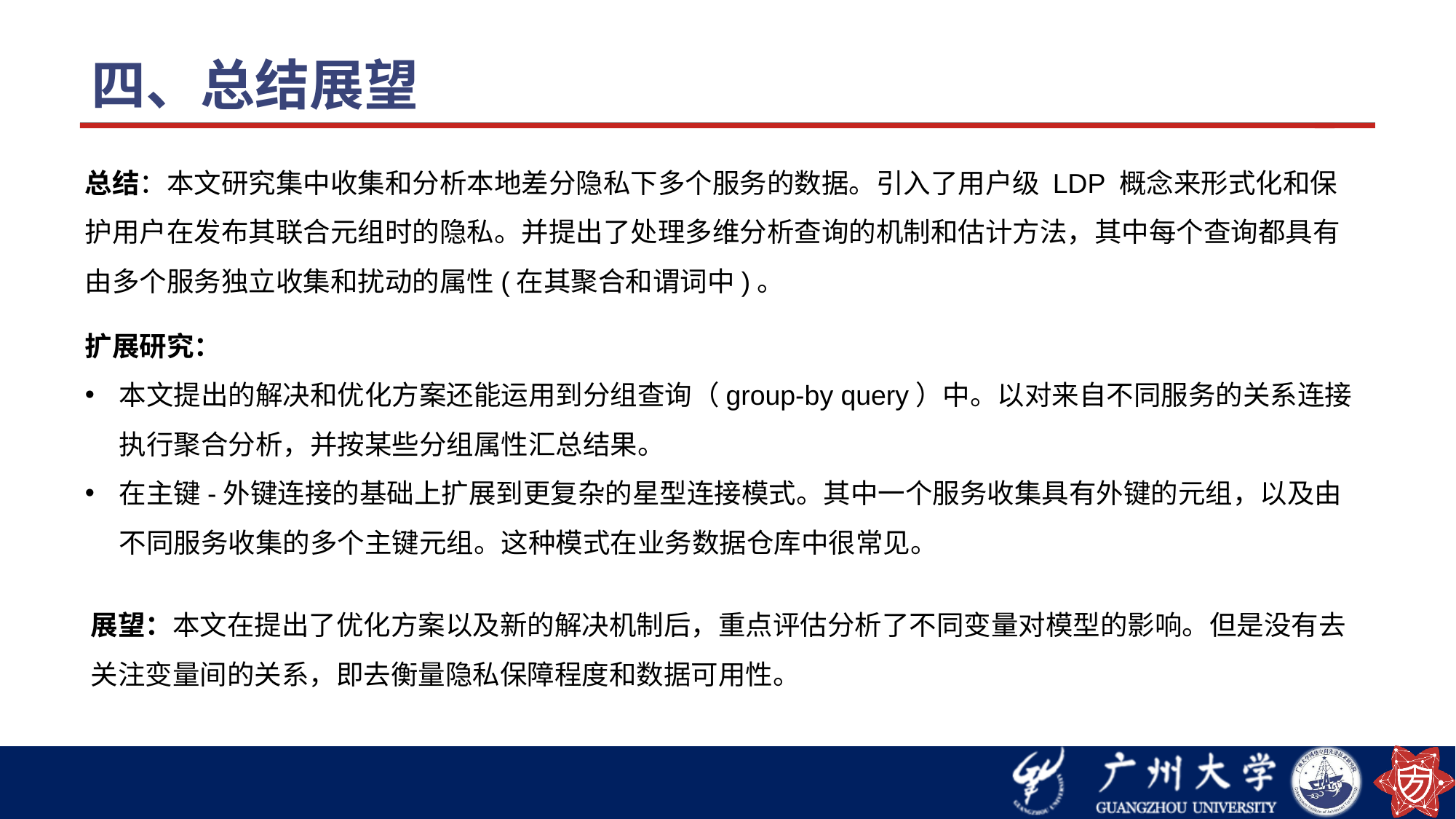

# 四、总结展望
总结：本文研究集中收集和分析本地差分隐私下多个服务的数据。引入了用户级 LDP 概念来形式化和保护用户在发布其联合元组时的隐私。并提出了处理多维分析查询的机制和估计方法，其中每个查询都具有由多个服务独立收集和扰动的属性(在其聚合和谓词中)。
扩展研究：
本文提出的解决和优化方案还能运用到分组查询（group-by query）中。以对来自不同服务的关系连接执行聚合分析，并按某些分组属性汇总结果。
在主键-外键连接的基础上扩展到更复杂的星型连接模式。其中一个服务收集具有外键的元组，以及由不同服务收集的多个主键元组。这种模式在业务数据仓库中很常见。
展望：本文在提出了优化方案以及新的解决机制后，重点评估分析了不同变量对模型的影响。但是没有去关注变量间的关系，即去衡量隐私保障程度和数据可用性。